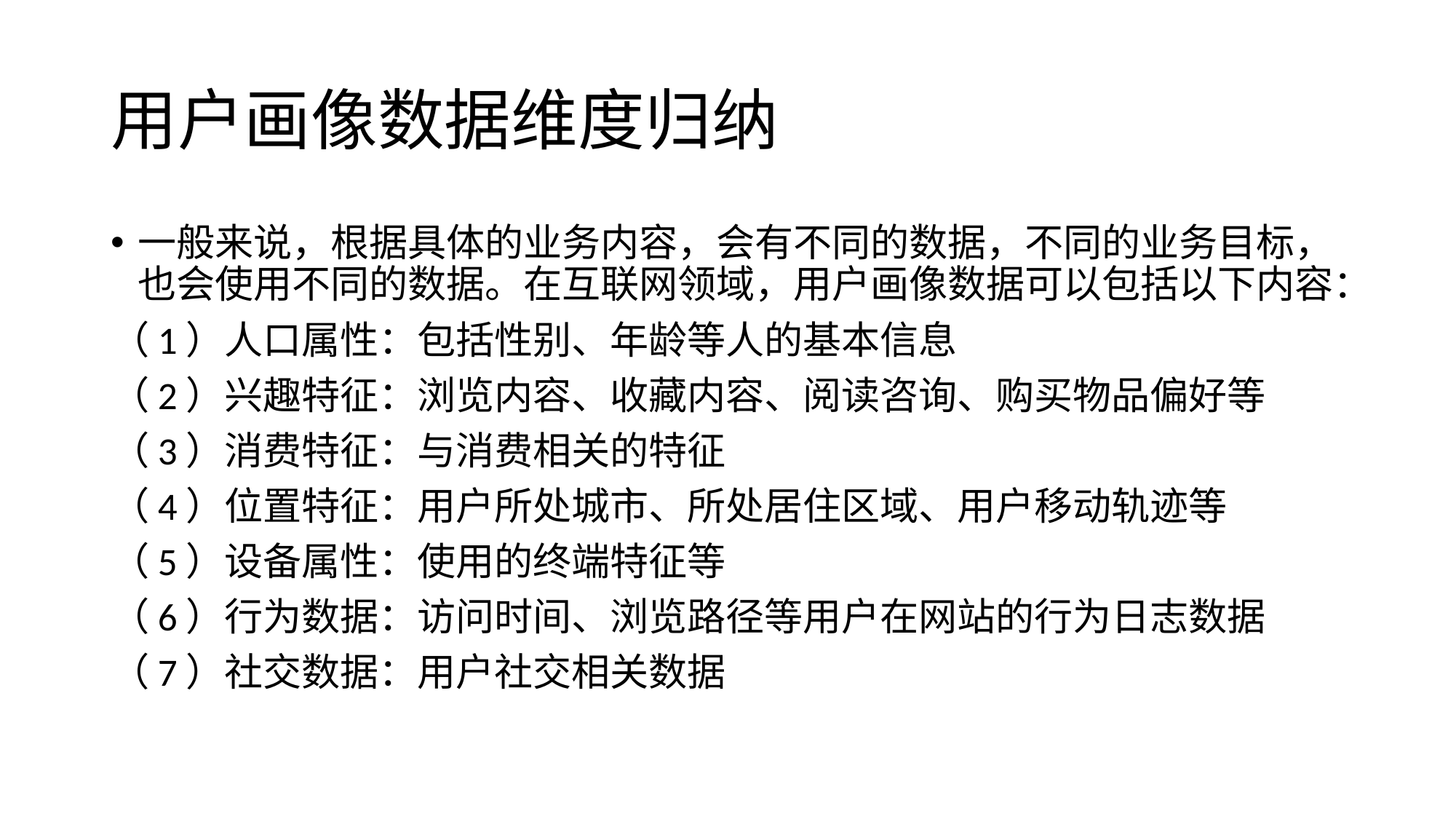

# 用户画像数据维度归纳
一般来说，根据具体的业务内容，会有不同的数据，不同的业务目标，也会使用不同的数据。在互联网领域，用户画像数据可以包括以下内容：
（1）人口属性：包括性别、年龄等人的基本信息
（2）兴趣特征：浏览内容、收藏内容、阅读咨询、购买物品偏好等
（3）消费特征：与消费相关的特征
（4）位置特征：用户所处城市、所处居住区域、用户移动轨迹等
（5）设备属性：使用的终端特征等
（6）行为数据：访问时间、浏览路径等用户在网站的行为日志数据
（7）社交数据：用户社交相关数据